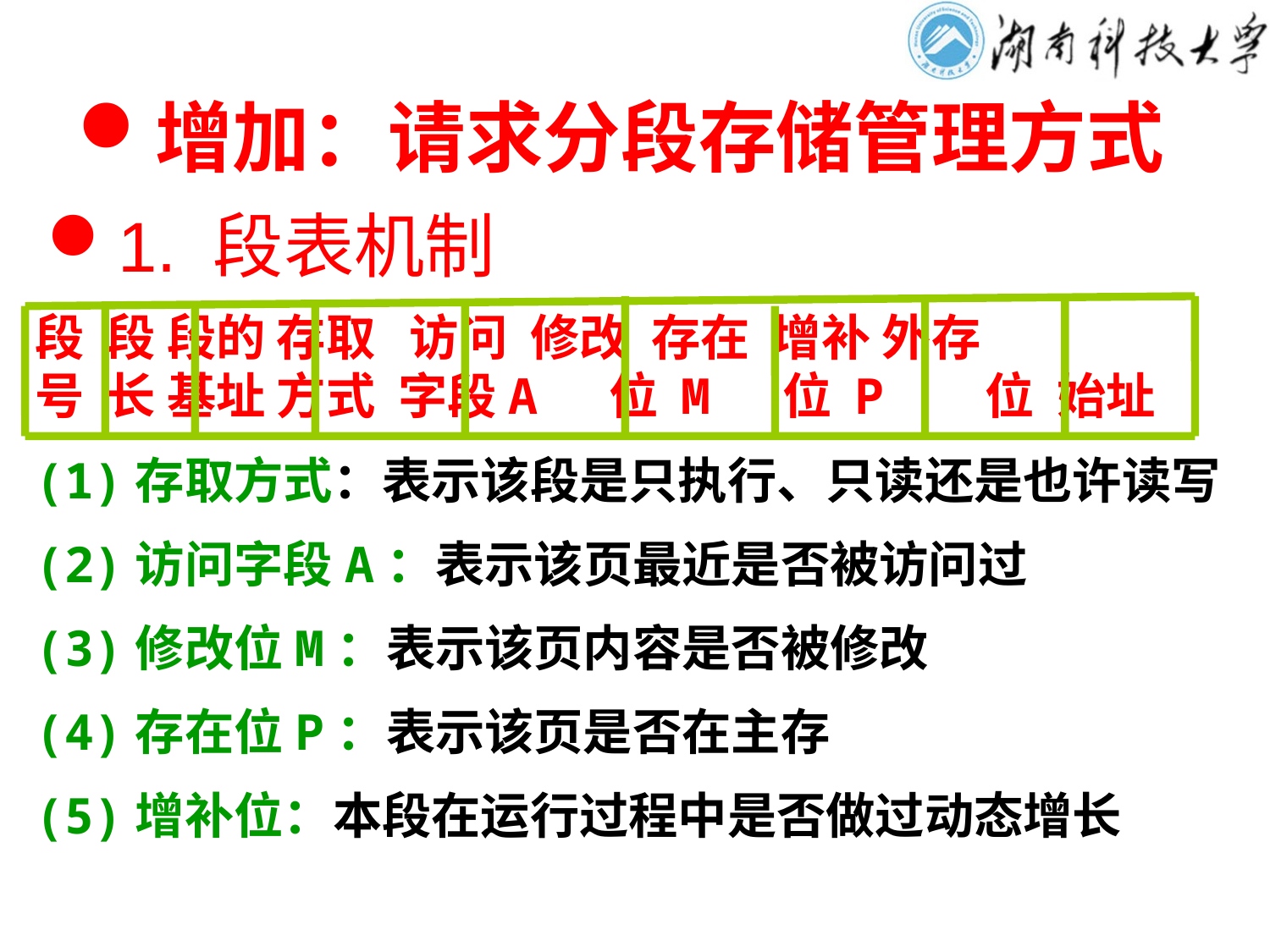

# 增加：请求分段存储管理方式
1. 段表机制

段  段 段的 存取   访问  修改  存在  增补 外存
号  长 基址 方式  字段A  位 M  位 P   位  始址
(1)存取方式：表示该段是只执行、只读还是也许读写
(2)访问字段A：表示该页最近是否被访问过
(3)修改位M：表示该页内容是否被修改
(4)存在位P：表示该页是否在主存
(5)增补位：本段在运行过程中是否做过动态增长